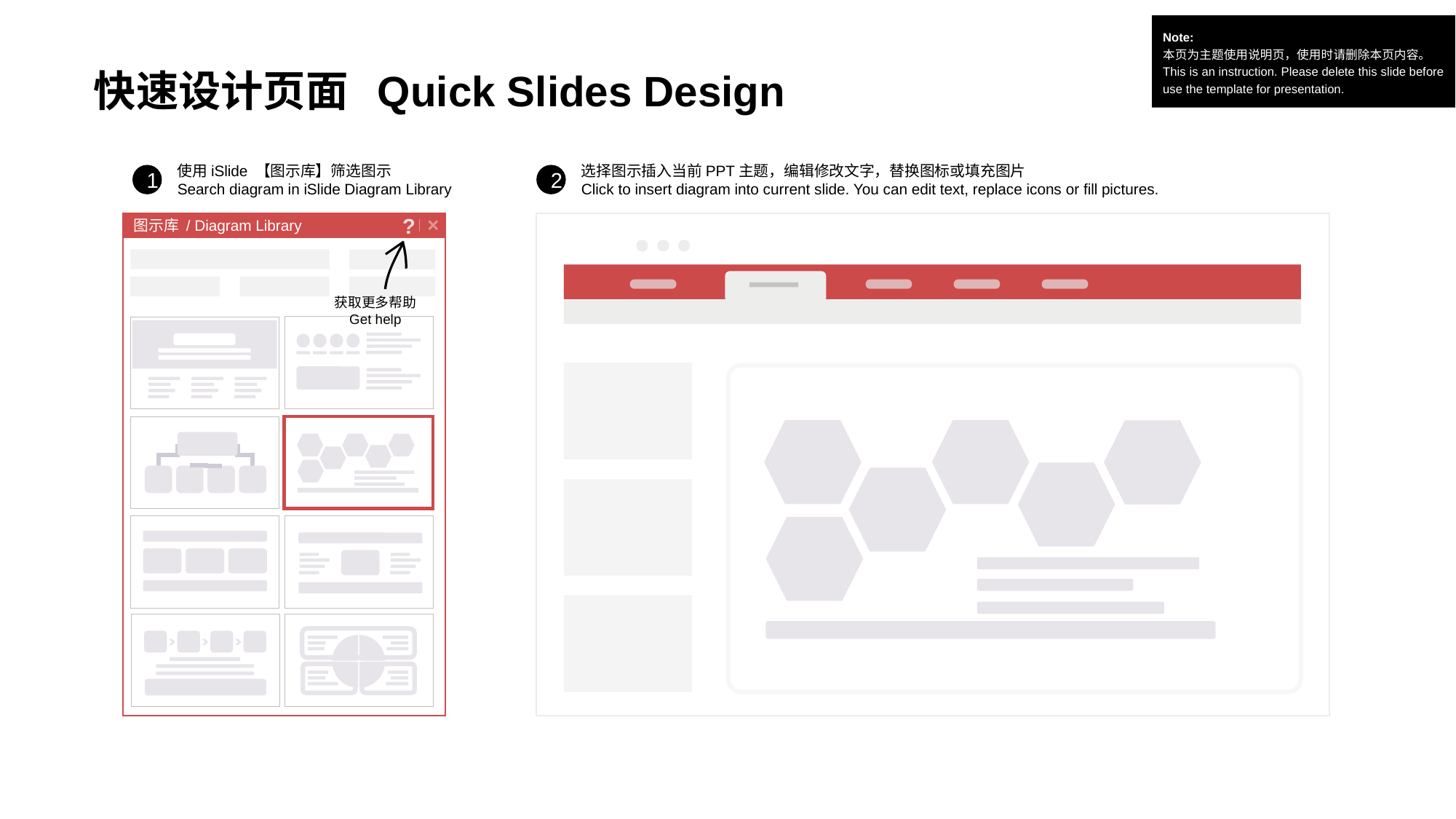

快速设计页面  Quick Slides Design
Note:
本页为主题使用说明页，使用时请删除本页内容。
This is an instruction. Please delete this slide before use the template for presentation.
使用iSlide 【图示库】筛选图示
Search diagram in iSlide Diagram Library
选择图示插入当前PPT主题，编辑修改文字，替换图标或填充图片
Click to insert diagram into current slide. You can edit text, replace icons or fill pictures.
1
2

图示库 / Diagram Library

?

获取更多帮助
Get help